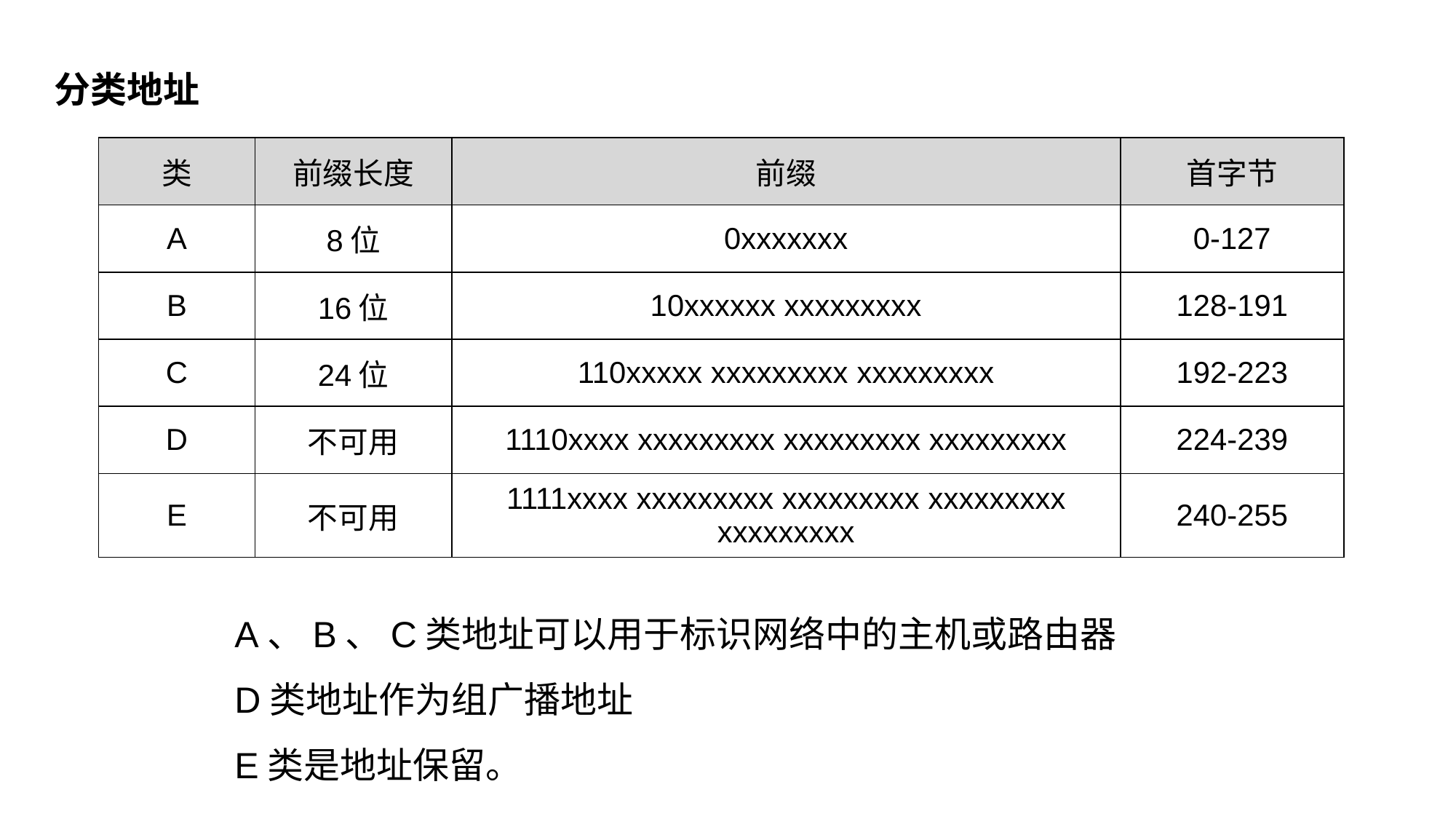

分类地址
| 类 | 前缀长度 | 前缀 | 首字节 |
| --- | --- | --- | --- |
| A | 8位 | 0xxxxxxx | 0-127 |
| B | 16位 | 10xxxxxx xxxxxxxxx | 128-191 |
| C | 24位 | 110xxxxx xxxxxxxxx xxxxxxxxx | 192-223 |
| D | 不可用 | 1110xxxx xxxxxxxxx xxxxxxxxx xxxxxxxxx | 224-239 |
| E | 不可用 | 1111xxxx xxxxxxxxx xxxxxxxxx xxxxxxxxx xxxxxxxxx | 240-255 |
A、B、C类地址可以用于标识网络中的主机或路由器
D类地址作为组广播地址
E类是地址保留。